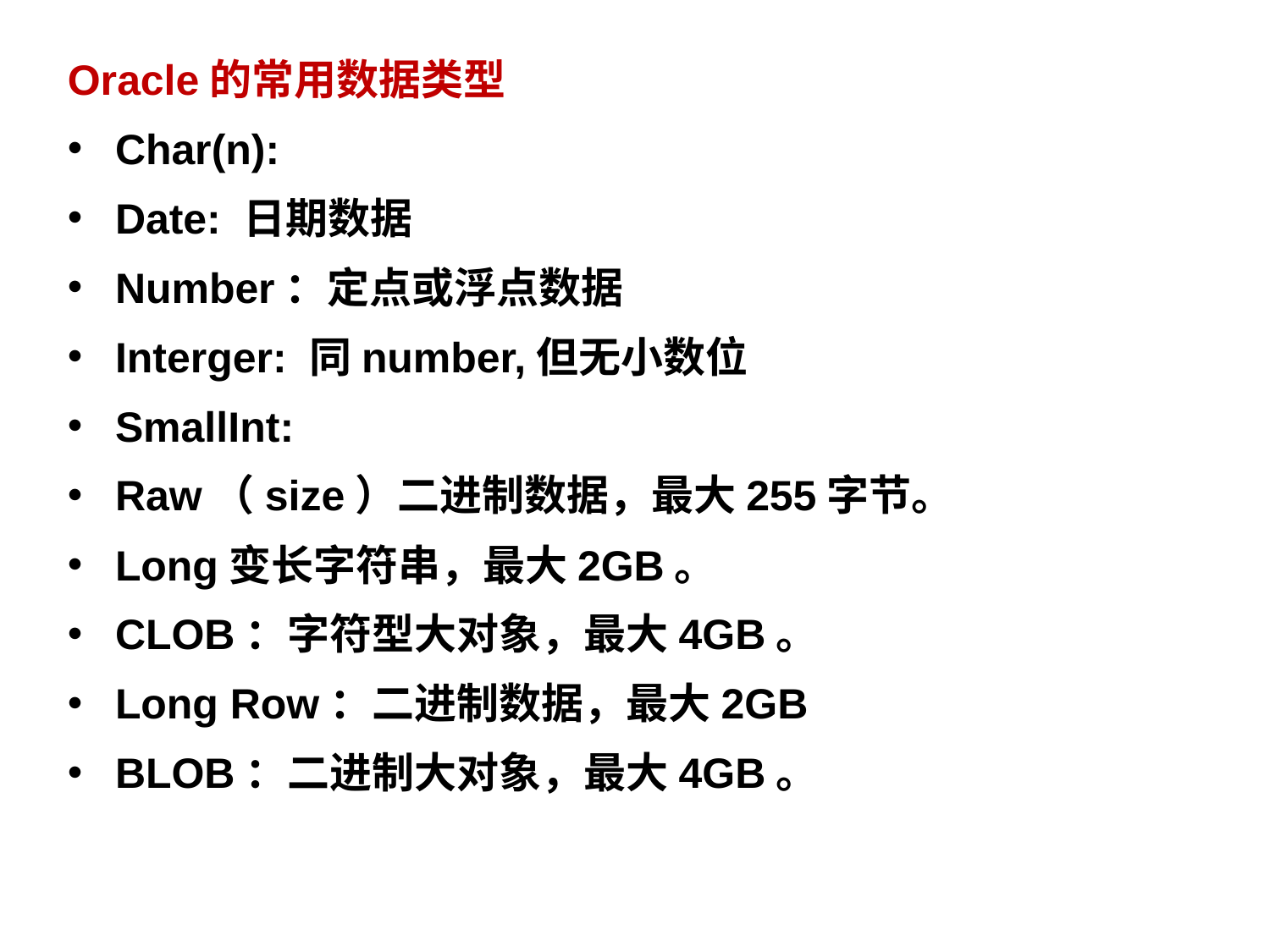

Oracle的常用数据类型
Char(n):
Date: 日期数据
Number：定点或浮点数据
Interger: 同number,但无小数位
SmallInt:
Raw（size）二进制数据，最大255字节。
Long变长字符串，最大2GB。
CLOB：字符型大对象，最大4GB。
Long Row：二进制数据，最大2GB
BLOB：二进制大对象，最大4GB。